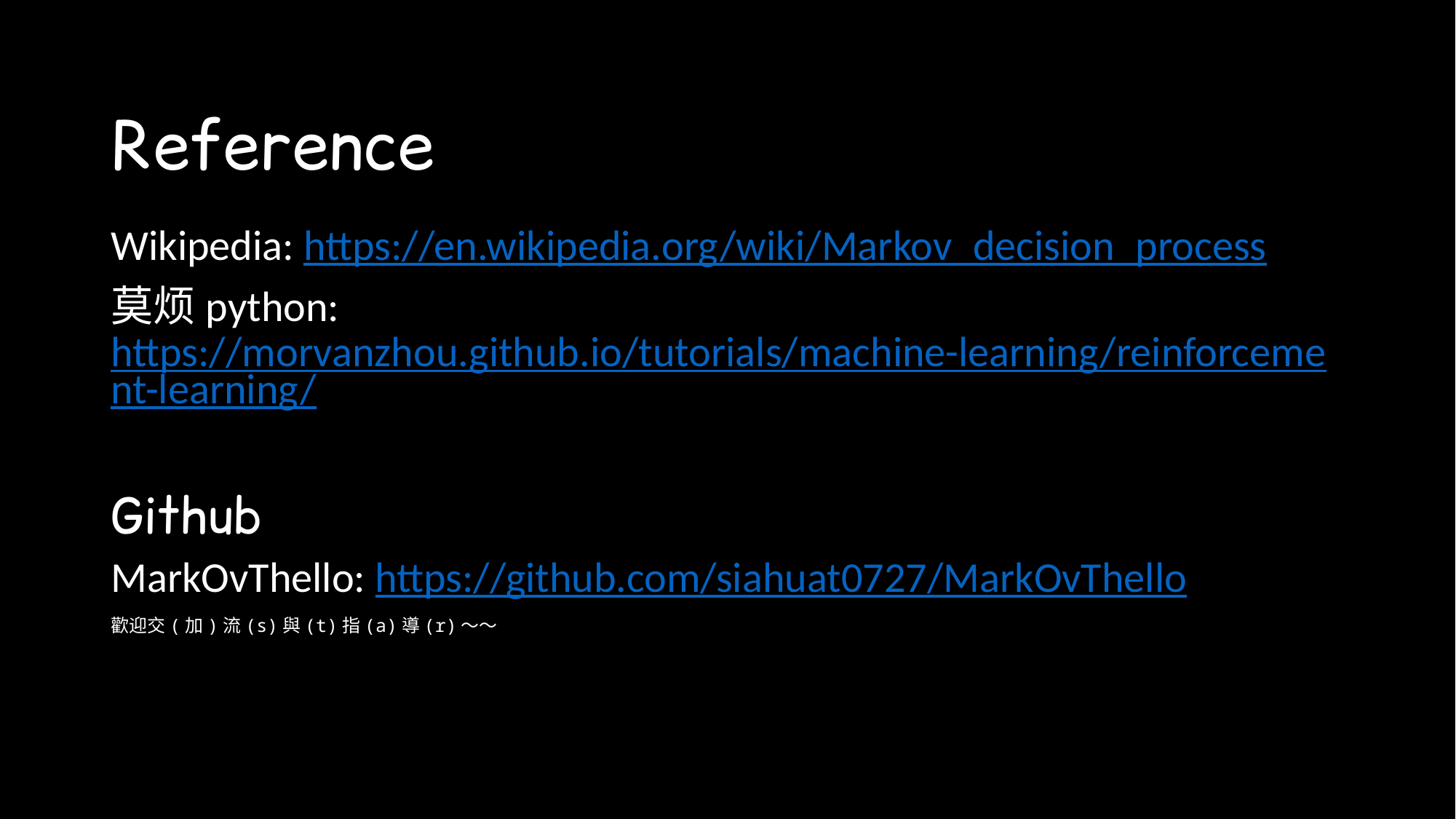

# Reference
Wikipedia: https://en.wikipedia.org/wiki/Markov_decision_process
莫烦python: https://morvanzhou.github.io/tutorials/machine-learning/reinforcement-learning/
Github
MarkOvThello: https://github.com/siahuat0727/MarkOvThello
歡迎交(加)流(s)與(t)指(a)導(r)～～